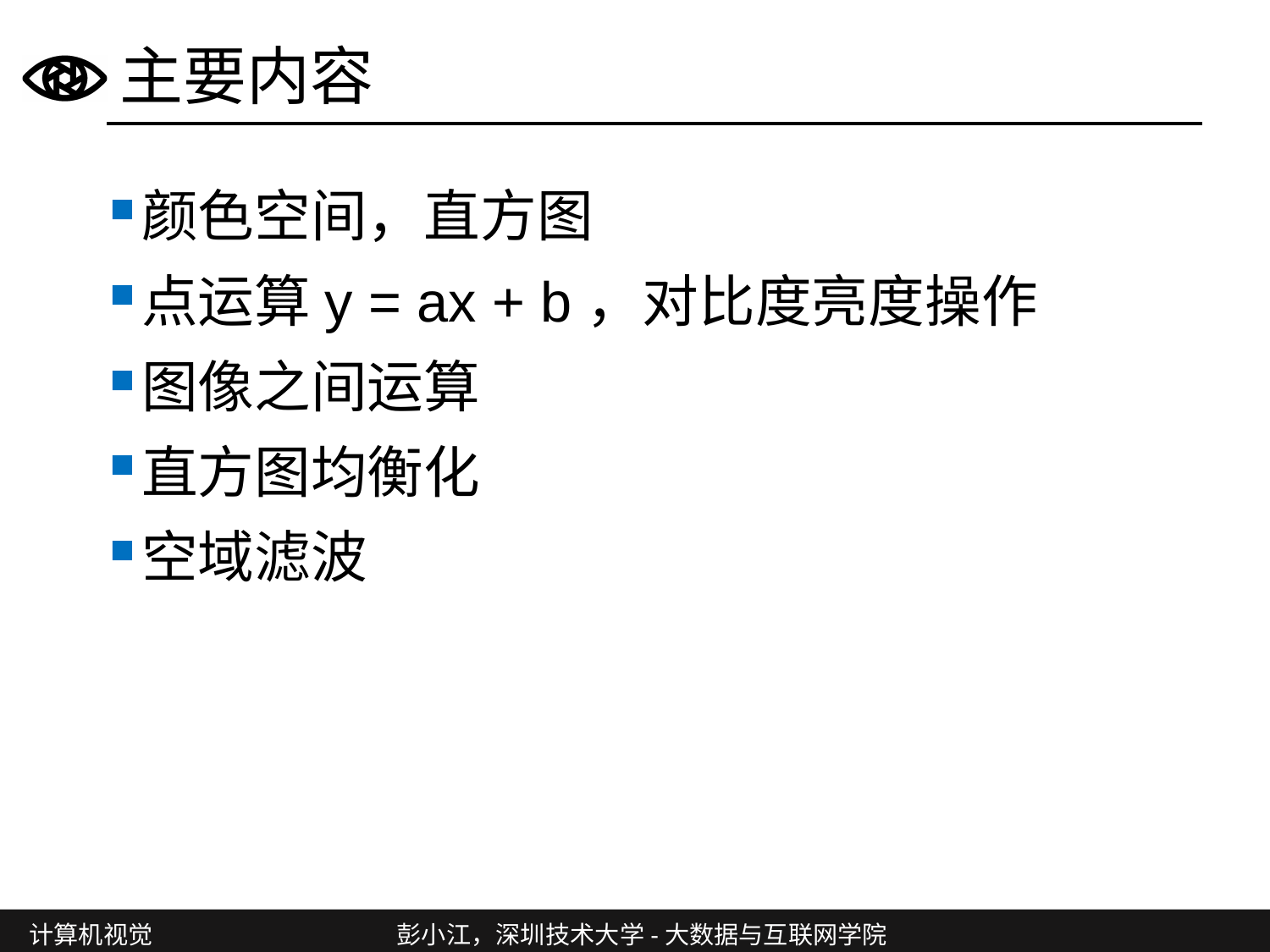

# 主要内容
颜色空间，直方图
点运算y = ax + b，对比度亮度操作
图像之间运算
直方图均衡化
空域滤波

2